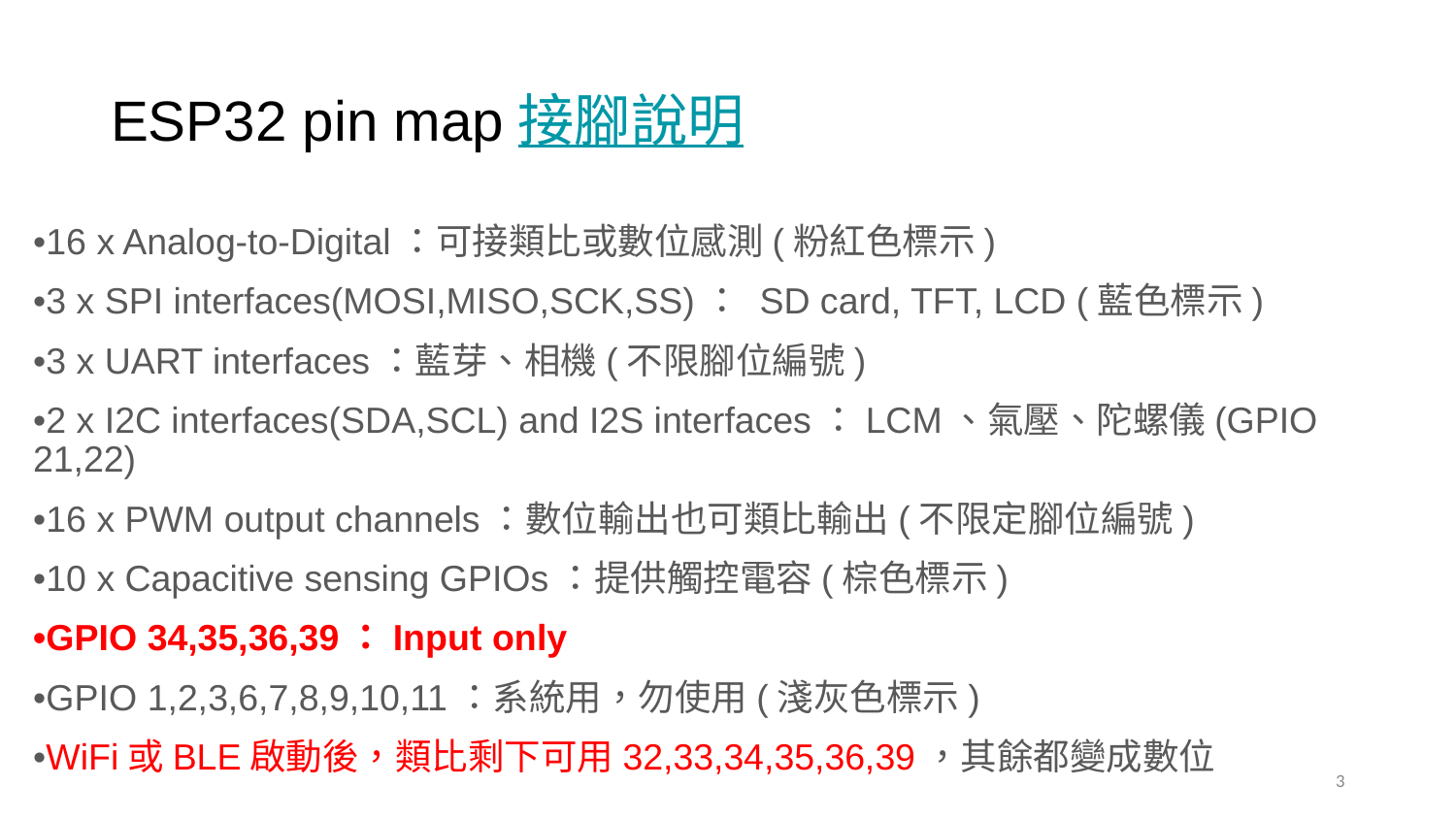

ESP32 pin map接腳說明
•16 x Analog-to-Digital：可接類比或數位感測(粉紅色標示)
•3 x SPI interfaces(MOSI,MISO,SCK,SS)： SD card, TFT, LCD (藍色標示)
•3 x UART interfaces：藍芽、相機(不限腳位編號)
•2 x I2C interfaces(SDA,SCL) and I2S interfaces：LCM、氣壓、陀螺儀(GPIO 21,22)
•16 x PWM output channels：數位輸出也可類比輸出(不限定腳位編號)
•10 x Capacitive sensing GPIOs：提供觸控電容(棕色標示)
•GPIO 34,35,36,39：Input only
•GPIO 1,2,3,6,7,8,9,10,11：系統用，勿使用(淺灰色標示)
•WiFi或BLE啟動後，類比剩下可用32,33,34,35,36,39，其餘都變成數位
3